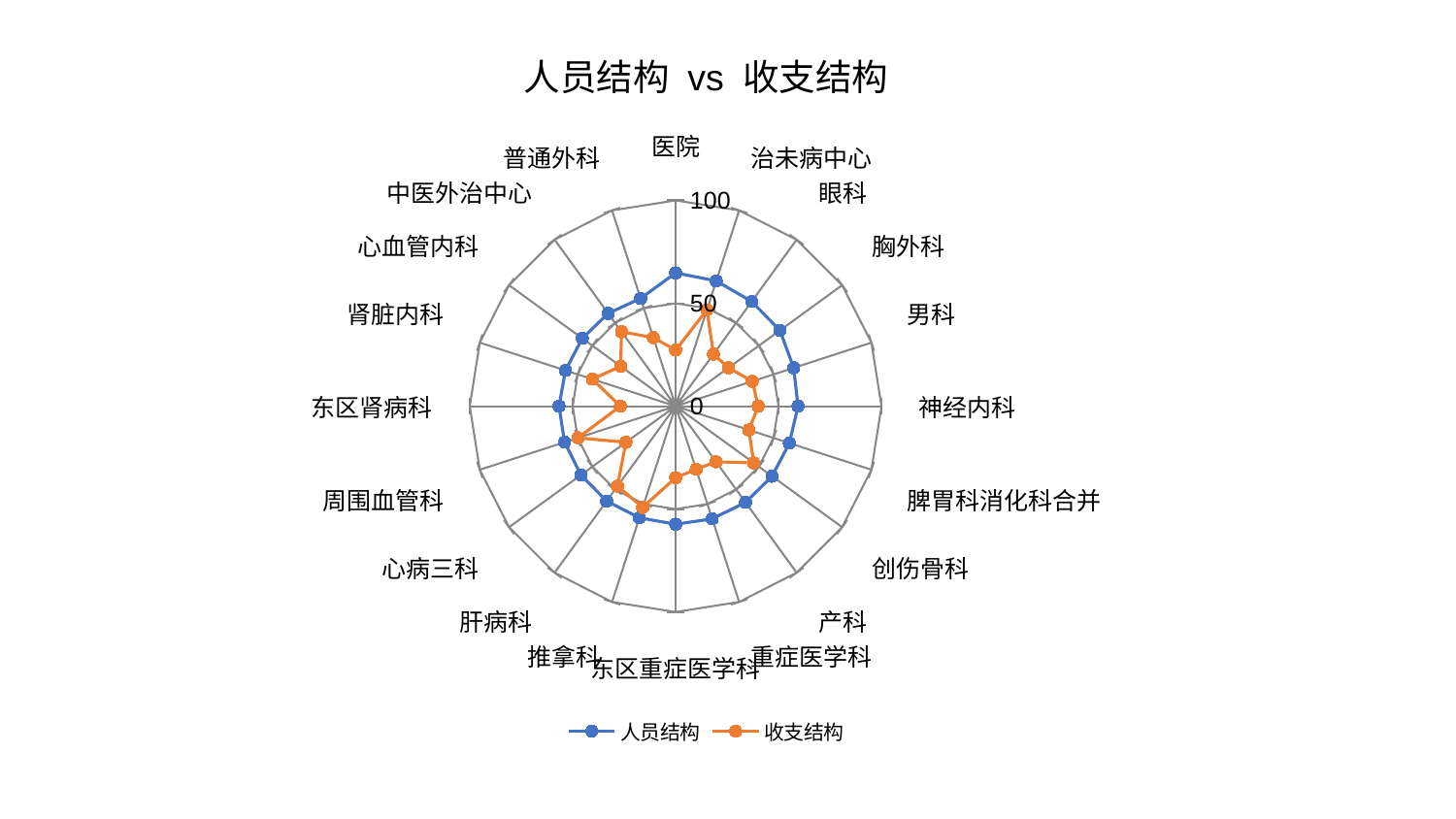

### Chart: 人员结构 vs 收支结构

| Category | 人员结构 | 收支结构 |
|---|---|---|
| 医院 | 64.75513594478444 | 27.280851034880563 |
| 治未病中心 | 64.00866254192461 | 49.20718235873465 |
| 眼科 | 62.88630419692808 | 31.309393075762344 |
| 胸外科 | 62.66157578134952 | 31.748043608876575 |
| 男科 | 60.31672844185194 | 39.20425373210184 |
| 神经内科 | 59.46537681443598 | 40.12863338587701 |
| 脾胃科消化科合并 | 58.113676648577716 | 37.42929650957979 |
| 创伤骨科 | 57.917466775641124 | 46.915693279985796 |
| 产科 | 57.80770646597618 | 33.38212237940473 |
| 重症医学科 | 57.566071359560254 | 32.262483910833716 |
| 东区重症医学科 | 57.370575477109355 | 34.760984184577275 |
| 推拿科 | 57.01522959423049 | 51.69332958361699 |
| 肝病科 | 57.014780504752835 | 48.05111930988665 |
| 心病三科 | 56.87586988485517 | 29.843481621450085 |
| 周围血管科 | 56.70203088882758 | 49.8436470065473 |
| 东区肾病科 | 56.639682694036274 | 26.862256049172846 |
| 肾脏内科 | 56.2457581778681 | 42.52820695464319 |
| 心血管内科 | 56.064903133554466 | 33.0069547601156 |
| 中医外治中心 | 55.71561314420455 | 44.70570360209364 |
| 普通外科 | 55.050656770045876 | 35.02053785237552 |
28